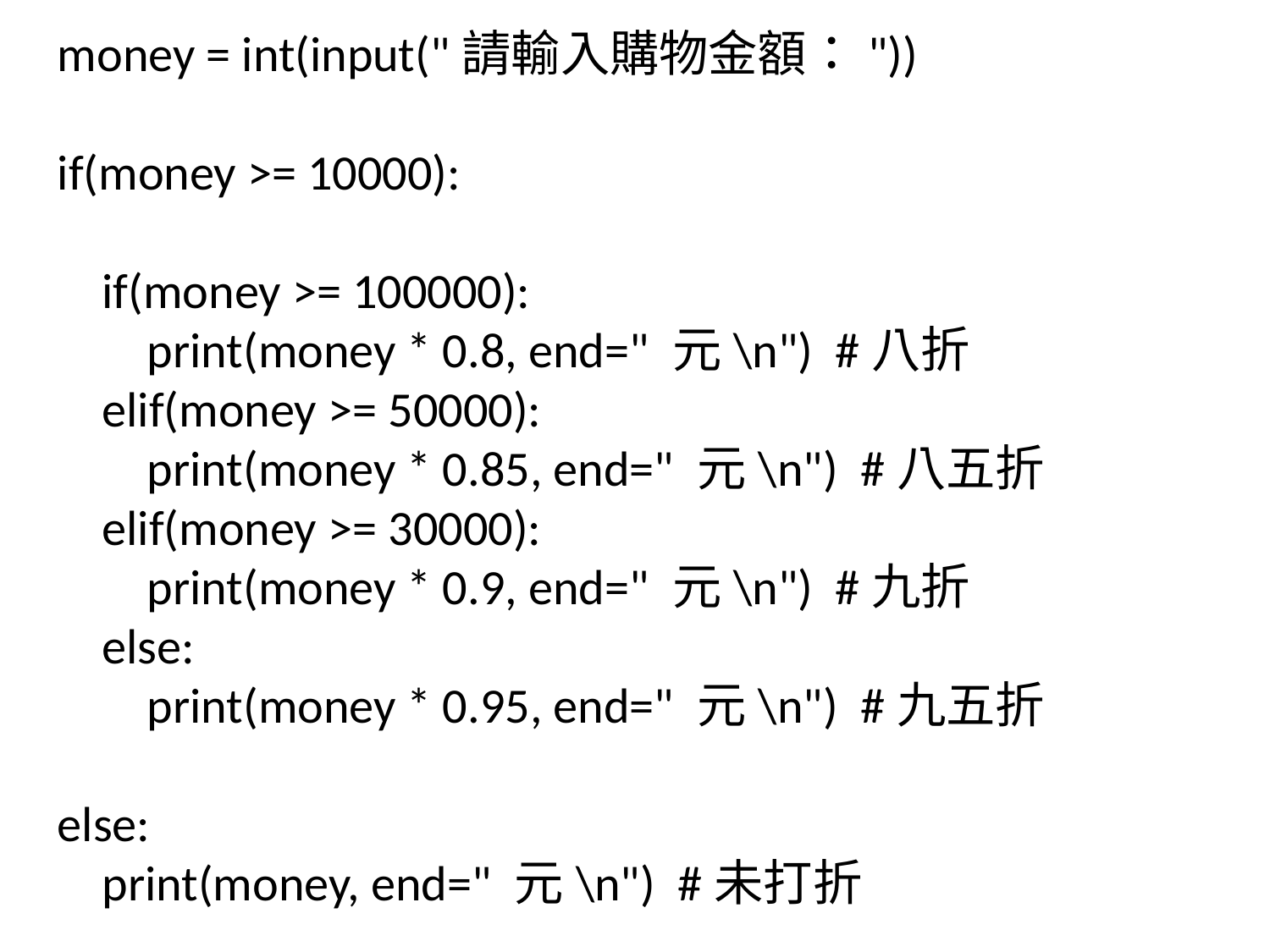

money = int(input("請輸入購物金額："))

if(money >= 10000):

    if(money >= 100000):
        print(money * 0.8, end=" 元\n")  #八折
    elif(money >= 50000):
        print(money * 0.85, end=" 元\n")  #八五折
    elif(money >= 30000):
        print(money * 0.9, end=" 元\n")  #九折
    else:
        print(money * 0.95, end=" 元\n")  #九五折

else:
    print(money, end=" 元\n")  #未打折